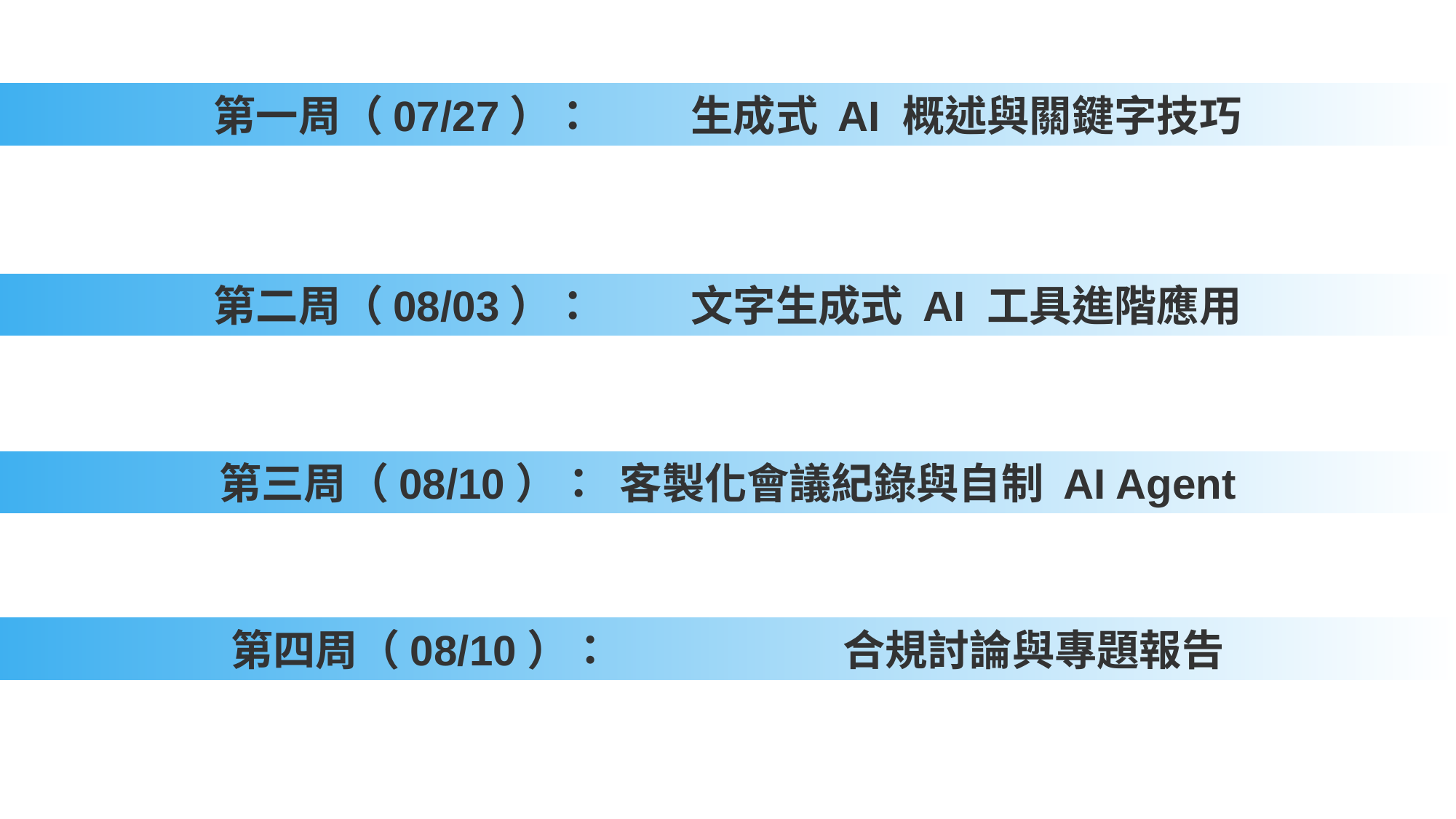

第一周（07/27）：          生成式 AI 概述與關鍵字技巧
第二周（08/03）：          文字生成式 AI 工具進階應用
第三周（08/10）：  客製化會議紀錄與自制 AI Agent
第四周（08/10）：                        合規討論與專題報告